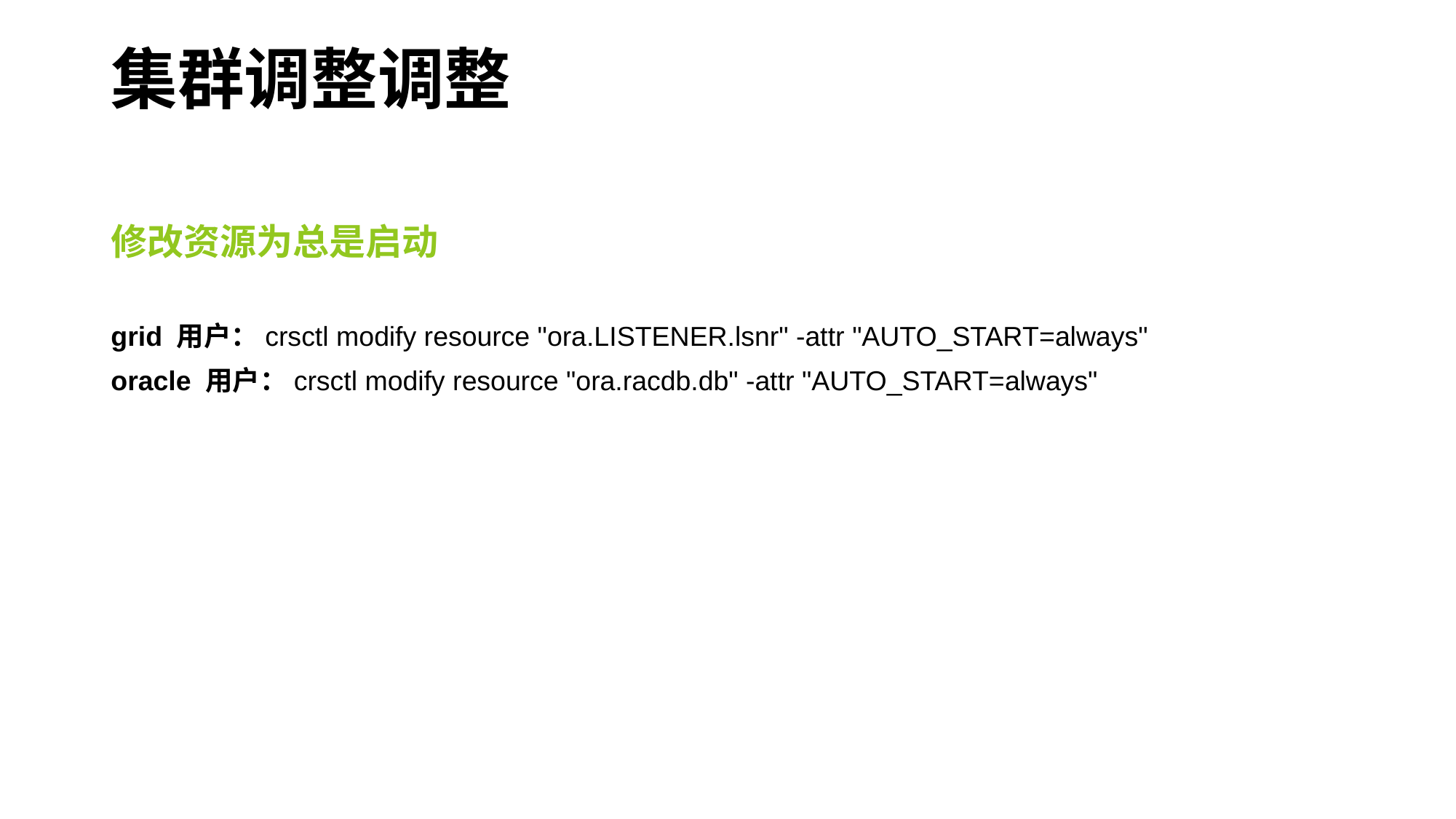

# 集群调整调整
修改资源为总是启动

grid 用户：crsctl modify resource "ora.LISTENER.lsnr" -attr "AUTO_START=always"
oracle 用户：crsctl modify resource "ora.racdb.db" -attr "AUTO_START=always"